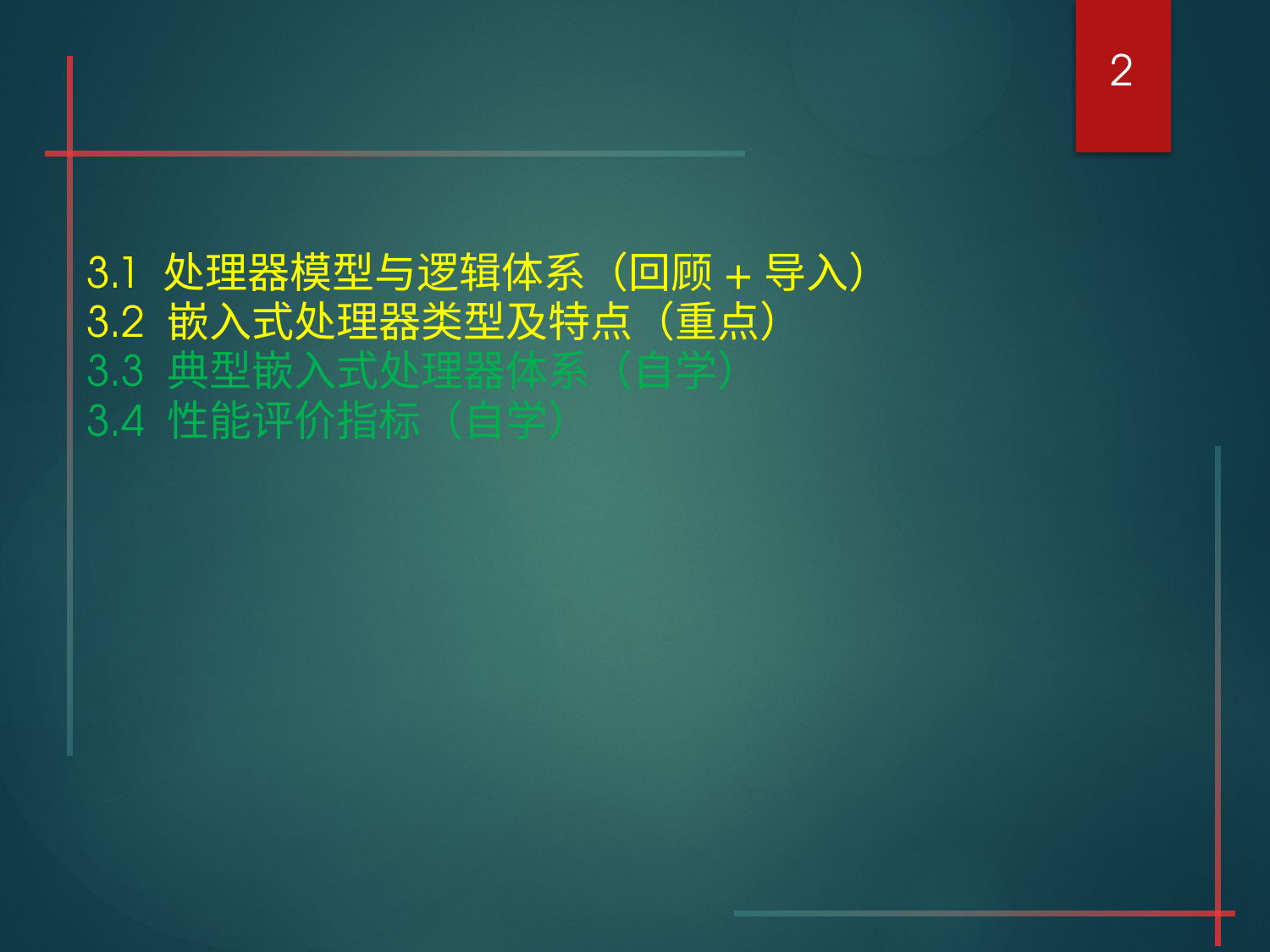

2
#
3.1 处理器模型与逻辑体系（回顾+导入）
3.2 嵌入式处理器类型及特点（重点）
3.3 典型嵌入式处理器体系（自学）
3.4 性能评价指标（自学）